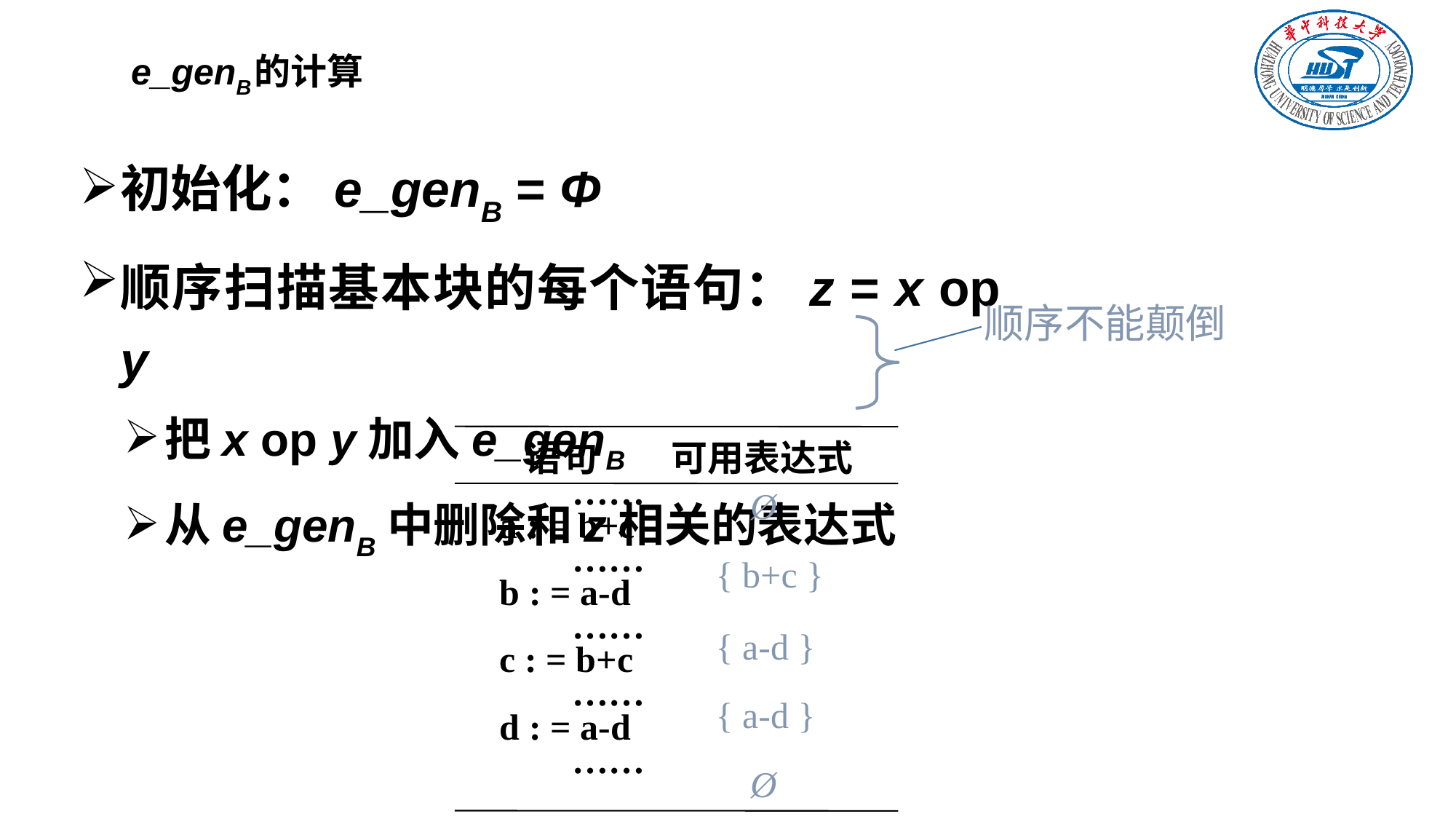

# e_genB的计算
初始化：e_genB = Φ
顺序扫描基本块的每个语句：z = x op y
把x op y加入e_genB
从e_genB中删除和z相关的表达式
顺序不能颠倒

  语句         可用表达式
        ……
a : = b+c
        ……
b : = a-d
        ……
c : = b+c
        ……
d : = a-d
        ……
Ø
{ b+c }
{ a-d }
{ a-d }
Ø